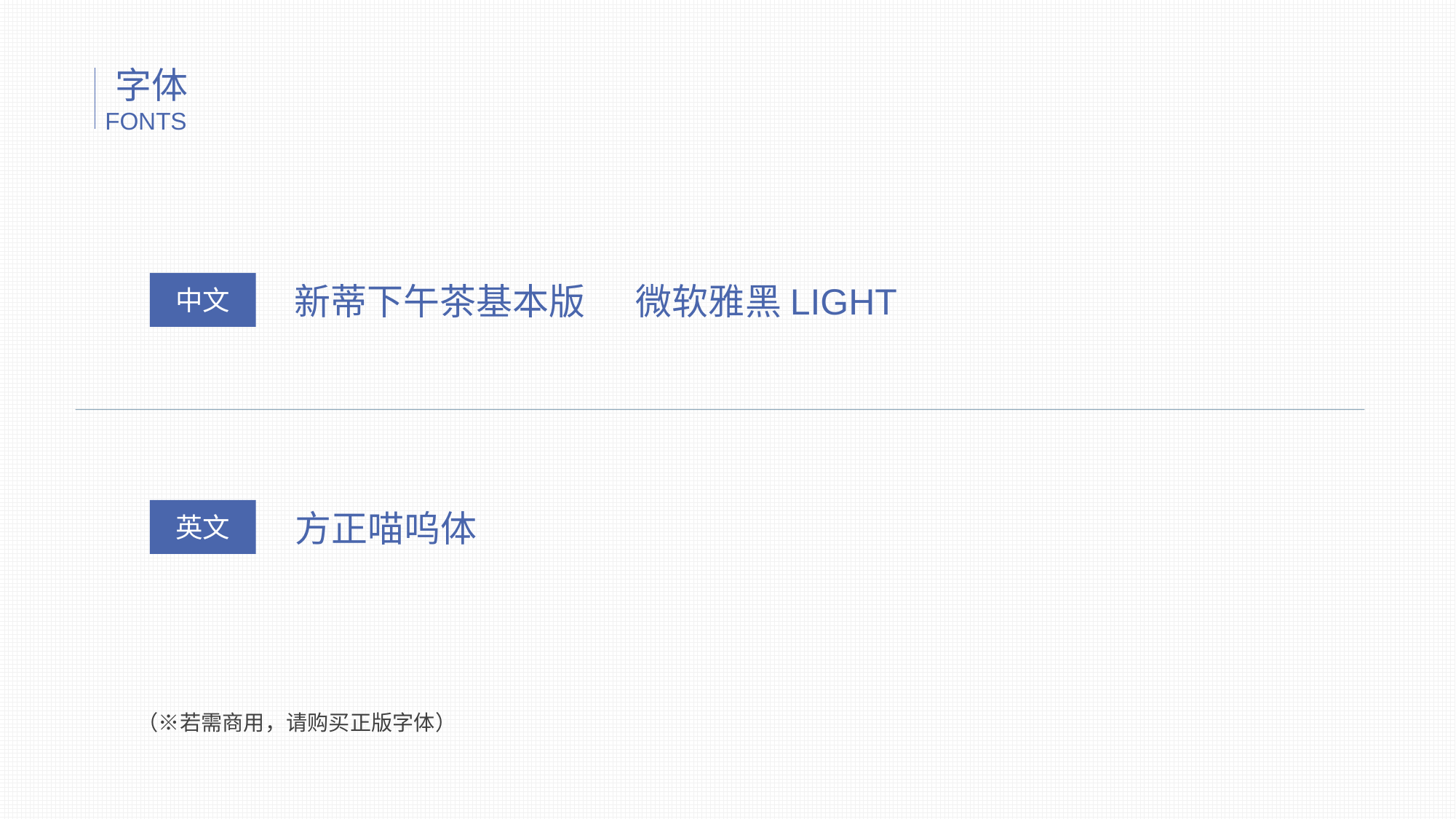

字体
FONTS
中文
新蒂下午茶基本版
微软雅黑LIGHT
英文
方正喵呜体
（※若需商用，请购买正版字体）